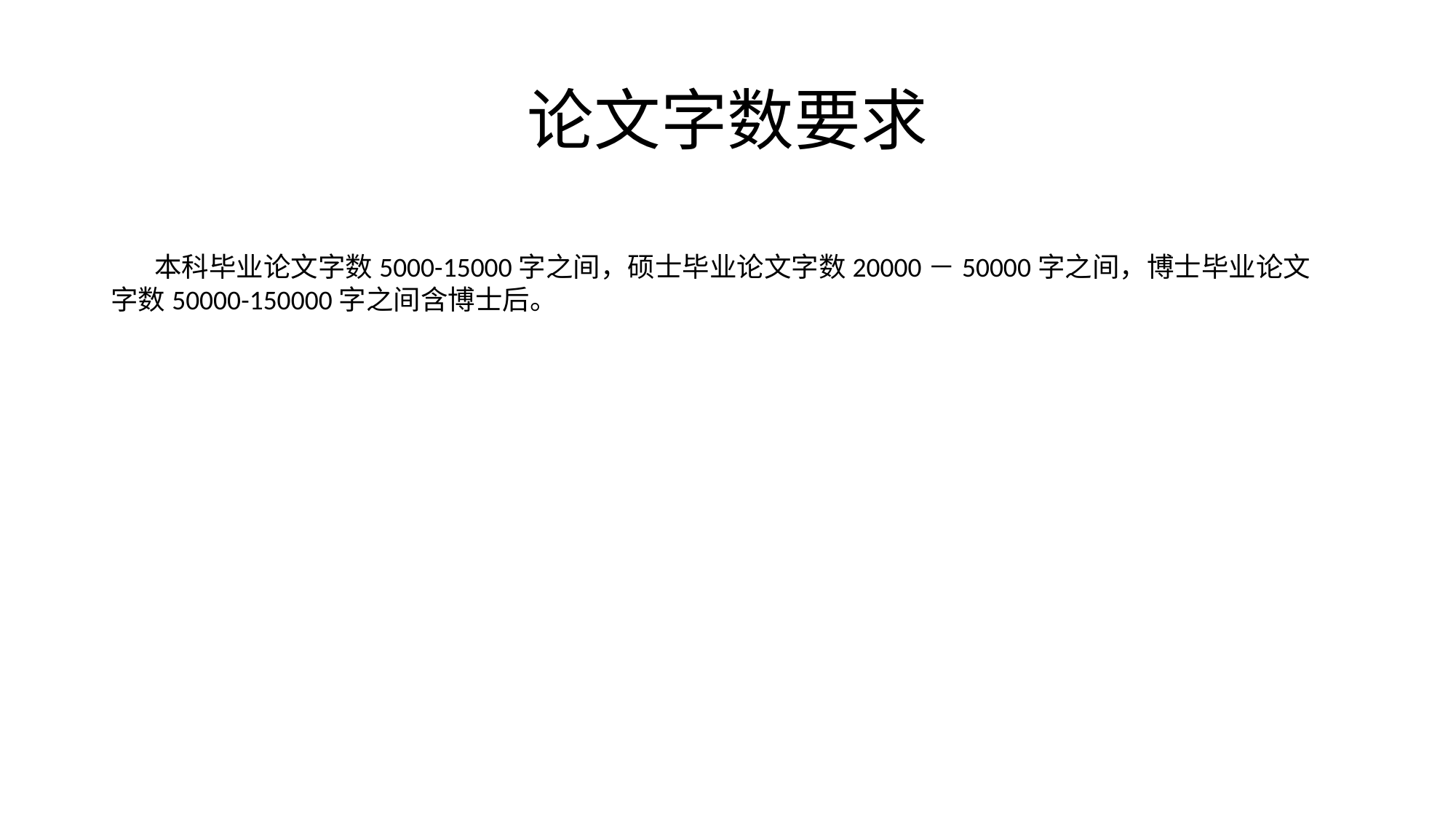

# 论文字数要求
      本科毕业论文字数5000-15000字之间，硕士毕业论文字数20000－50000字之间，博士毕业论文字数50000-150000字之间含博士后。